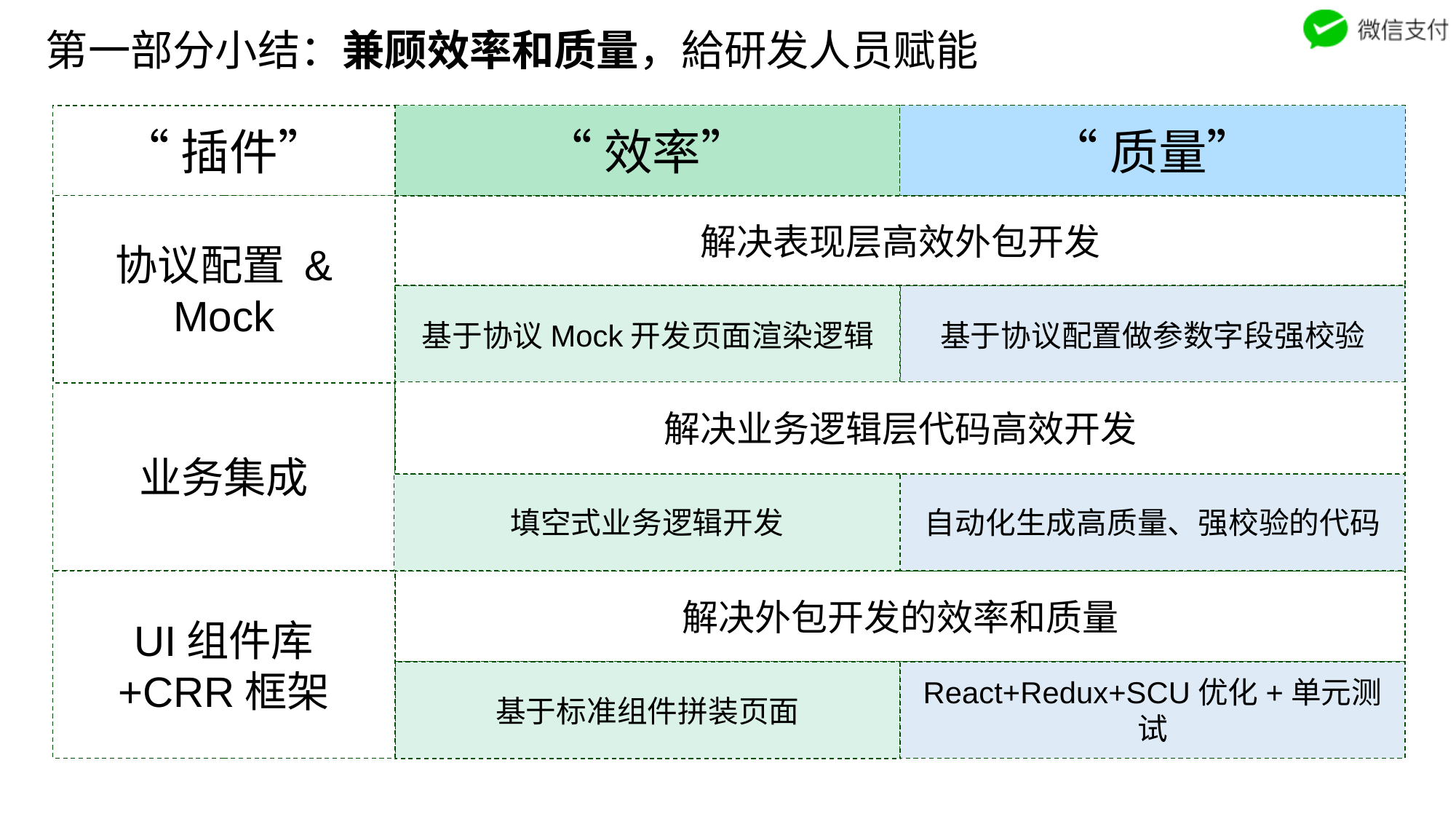

第一部分小结：兼顾效率和质量，給研发人员赋能
“效率”
“质量”
“插件”
协议配置 & Mock
解决表现层高效外包开发
基于协议Mock开发页面渲染逻辑
基于协议配置做参数字段强校验
解决业务逻辑层代码高效开发
业务集成
填空式业务逻辑开发
自动化生成高质量、强校验的代码
UI组件库
+CRR框架
解决外包开发的效率和质量
React+Redux+SCU优化+单元测试
基于标准组件拼装页面